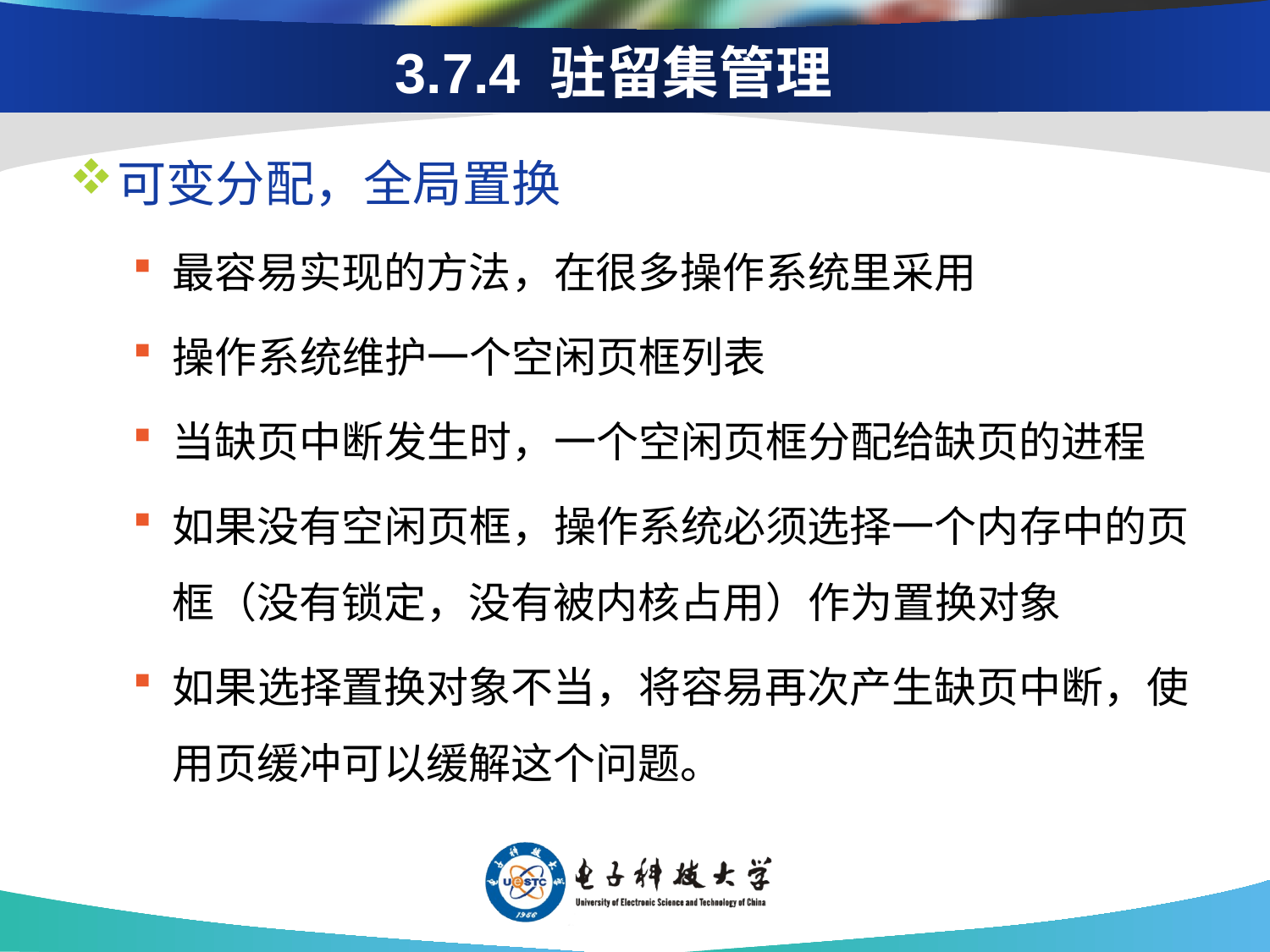

# 3.7.4 驻留集管理
可变分配，全局置换
最容易实现的方法，在很多操作系统里采用
操作系统维护一个空闲页框列表
当缺页中断发生时，一个空闲页框分配给缺页的进程
如果没有空闲页框，操作系统必须选择一个内存中的页框（没有锁定，没有被内核占用）作为置换对象
如果选择置换对象不当，将容易再次产生缺页中断，使用页缓冲可以缓解这个问题。